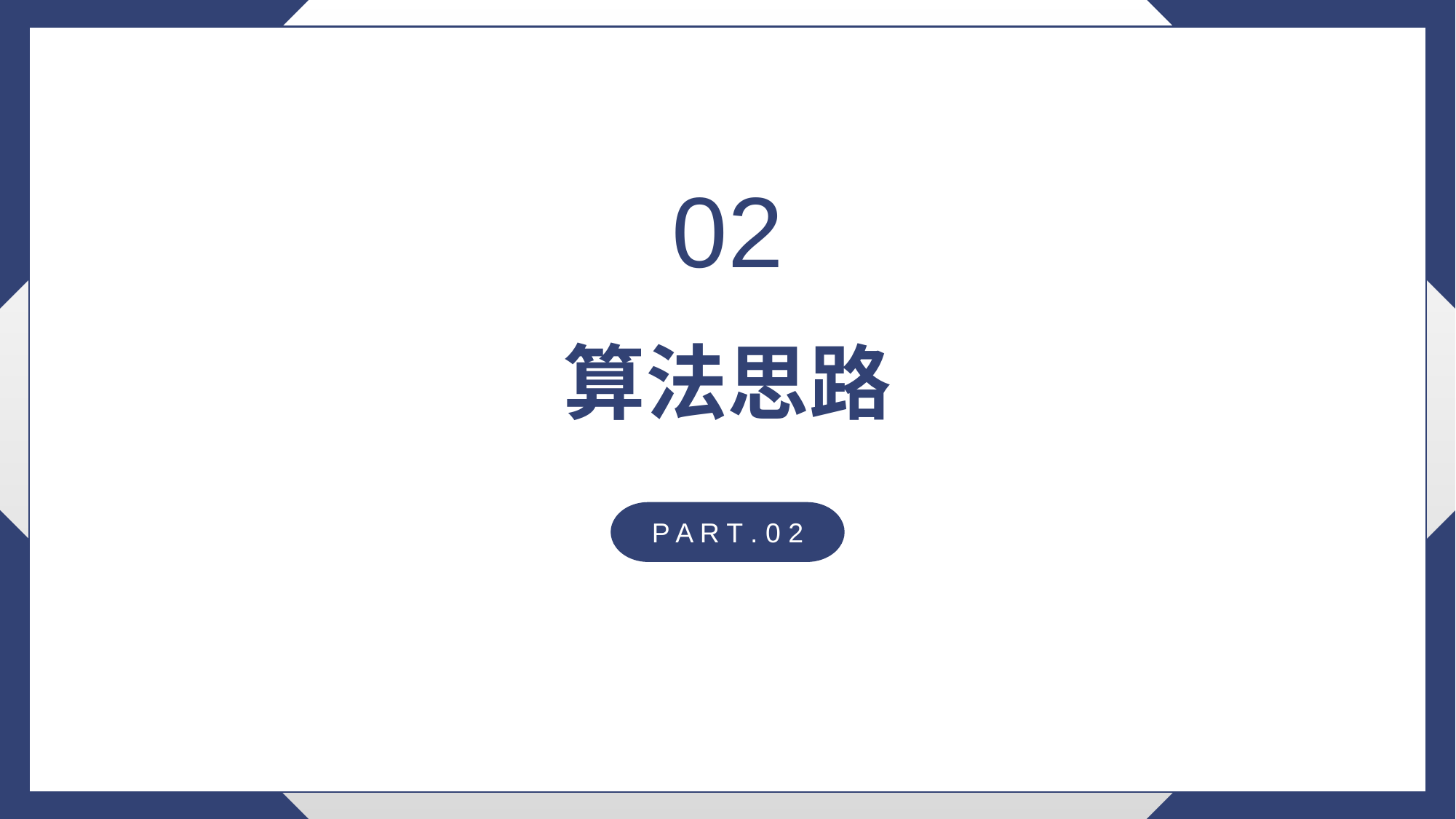

02
算法思路

P A R T . 0 2